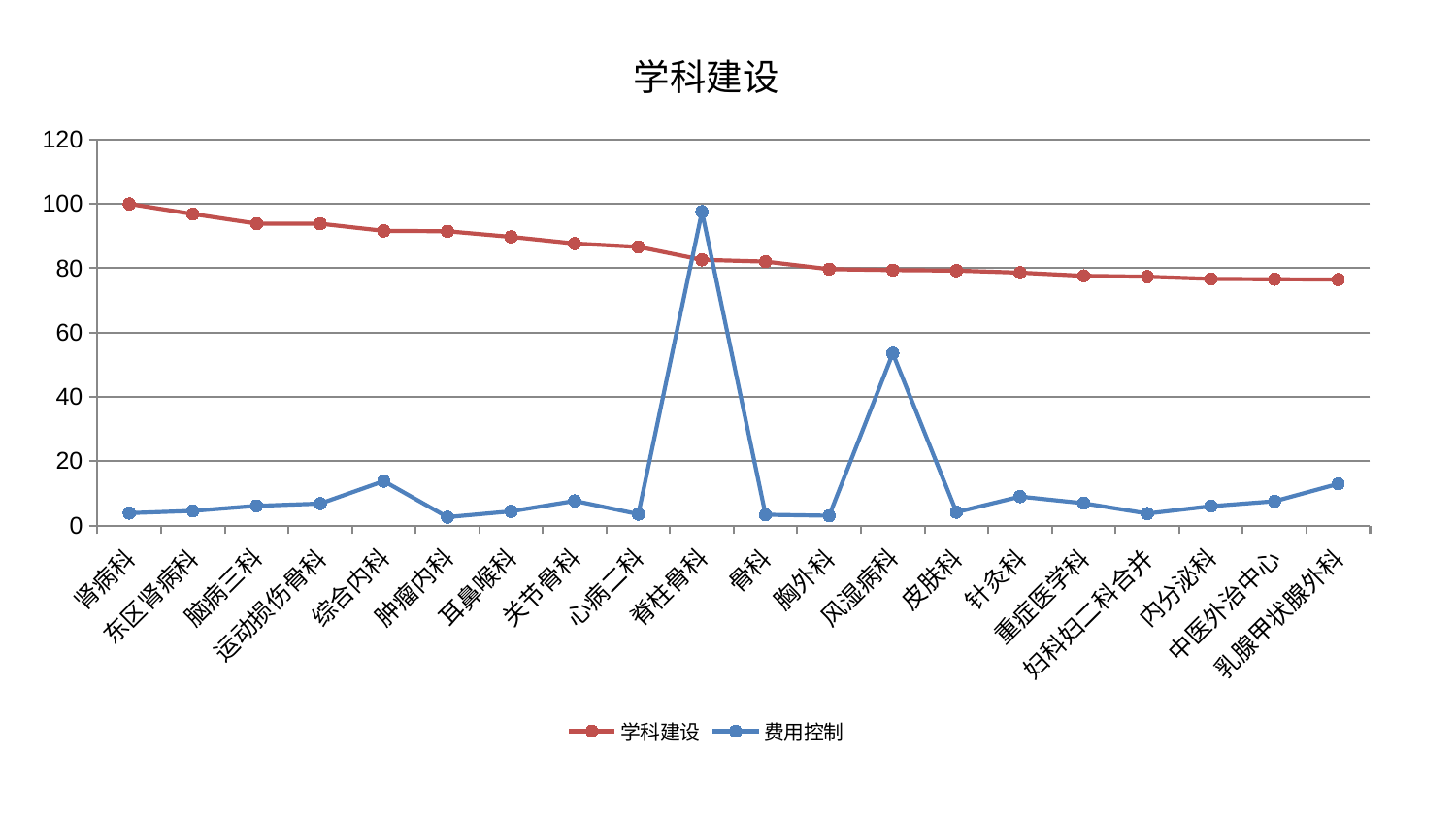

### Chart: 学科建设

| Category | 学科建设 | 费用控制 |
|---|---|---|
| 肾病科 | 100.0 | 3.8366478711565564 |
| 东区肾病科 | 96.85860624539184 | 4.543480250320145 |
| 脑病三科 | 93.8893957821522 | 6.110153902495318 |
| 运动损伤骨科 | 93.84416182872948 | 6.805386125063272 |
| 综合内科 | 91.63290281785682 | 13.783479216155625 |
| 肿瘤内科 | 91.5093284344847 | 2.5881922907680215 |
| 耳鼻喉科 | 89.76315062628541 | 4.387296279330548 |
| 关节骨科 | 87.70627095984399 | 7.629474944784044 |
| 心病二科 | 86.65243352750646 | 3.5170083969743327 |
| 脊柱骨科 | 82.61963184670111 | 97.58945576912986 |
| 骨科 | 82.07437946750092 | 3.348684518894522 |
| 胸外科 | 79.72480595693118 | 3.0204387068025773 |
| 风湿病科 | 79.42609093064019 | 53.543808421252486 |
| 皮肤科 | 79.26821903645316 | 4.134910777990132 |
| 针灸科 | 78.62694731556567 | 8.971461744842848 |
| 重症医学科 | 77.64429160798133 | 6.910745166377909 |
| 妇科妇二科合并 | 77.3702080405598 | 3.7030908024400446 |
| 内分泌科 | 76.6823035635177 | 5.992550990900347 |
| 中医外治中心 | 76.57862940862998 | 7.522275495889634 |
| 乳腺甲状腺外科 | 76.49817234708702 | 12.930167061699375 |
216